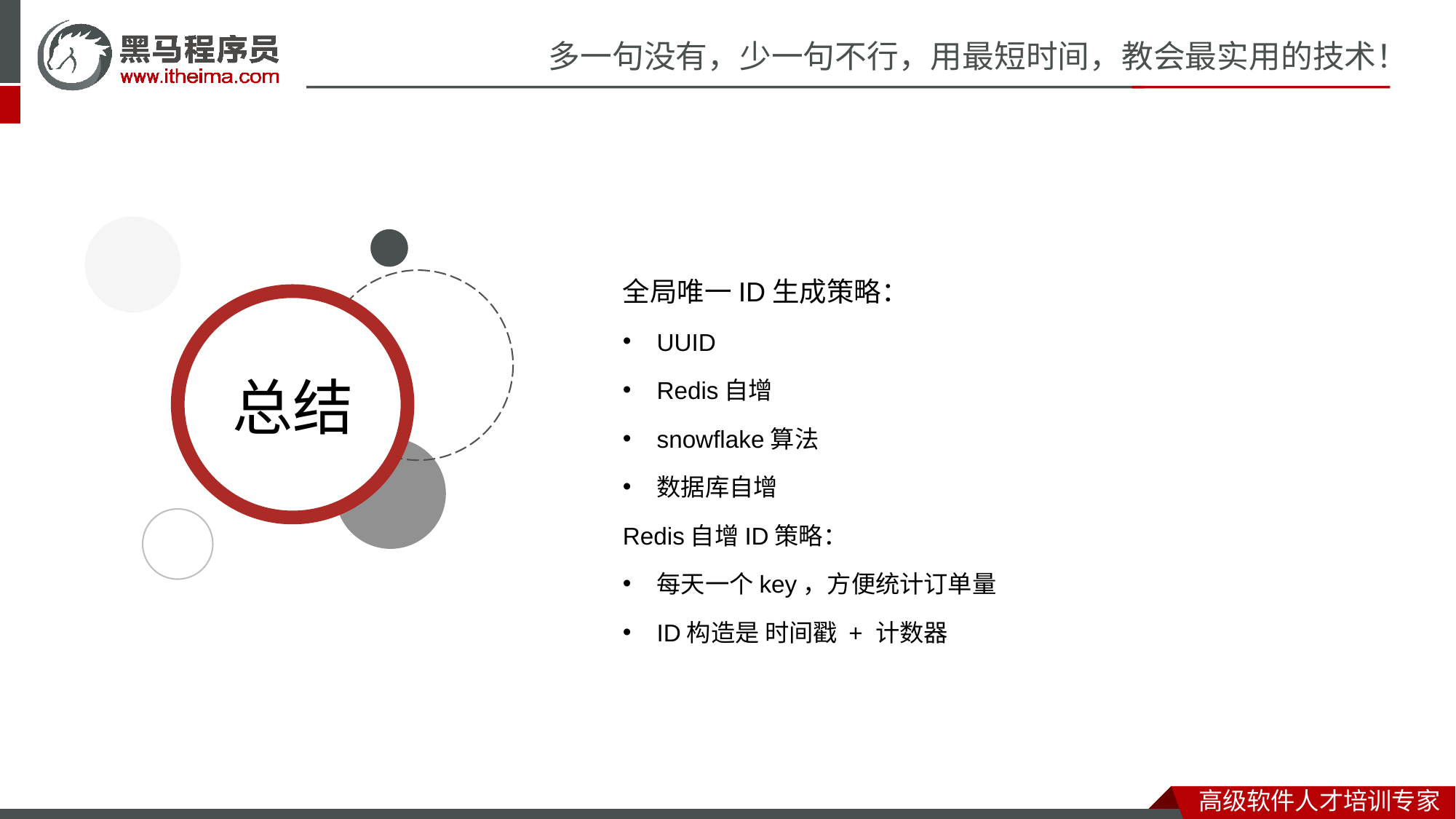

全局唯一ID生成策略：
UUID
Redis自增
snowflake算法
数据库自增
Redis自增ID策略：
每天一个key，方便统计订单量
ID构造是 时间戳 + 计数器